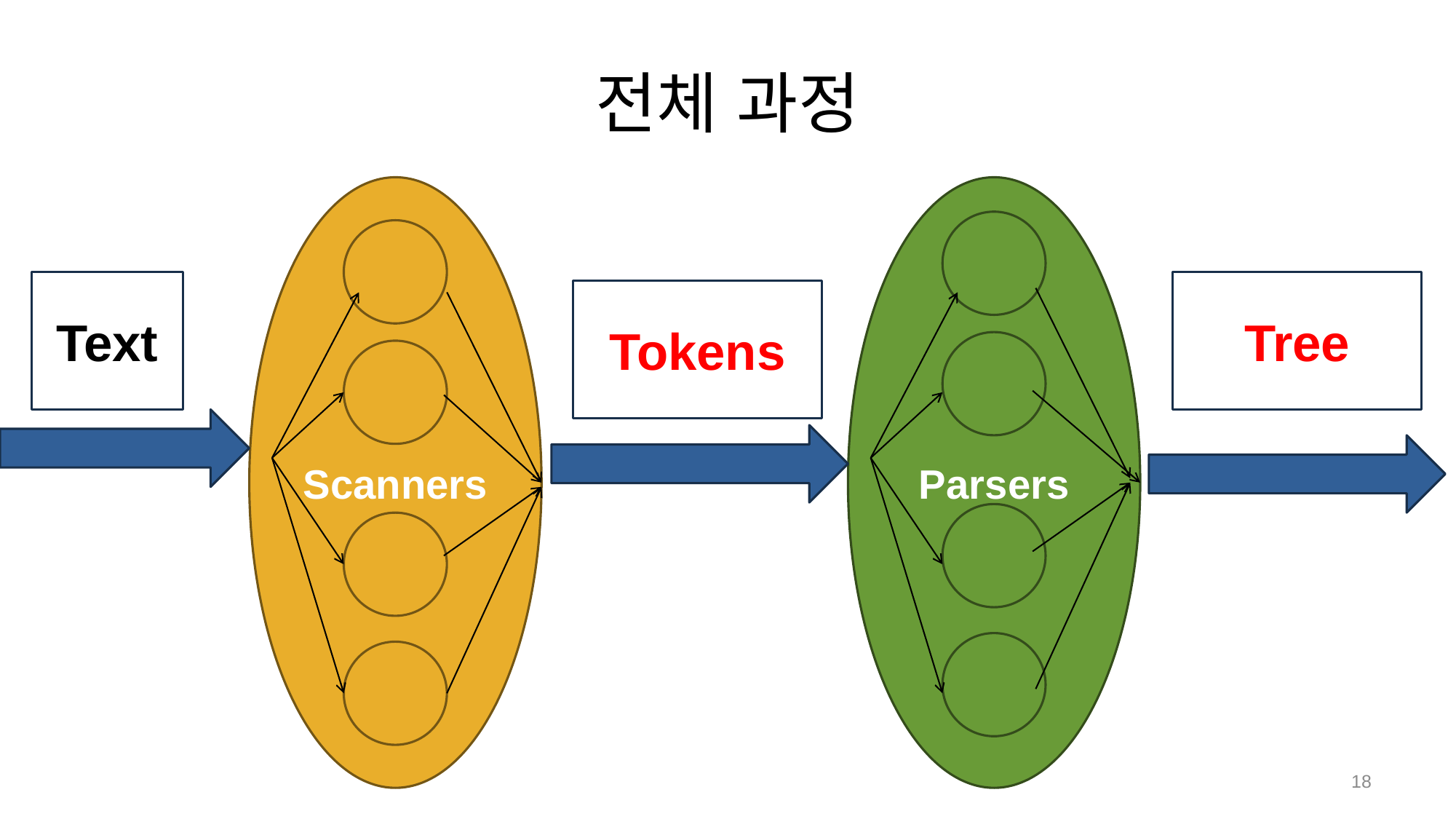

# 전체 과정
Scanners
Parsers

Text
Tree
Tokens

18